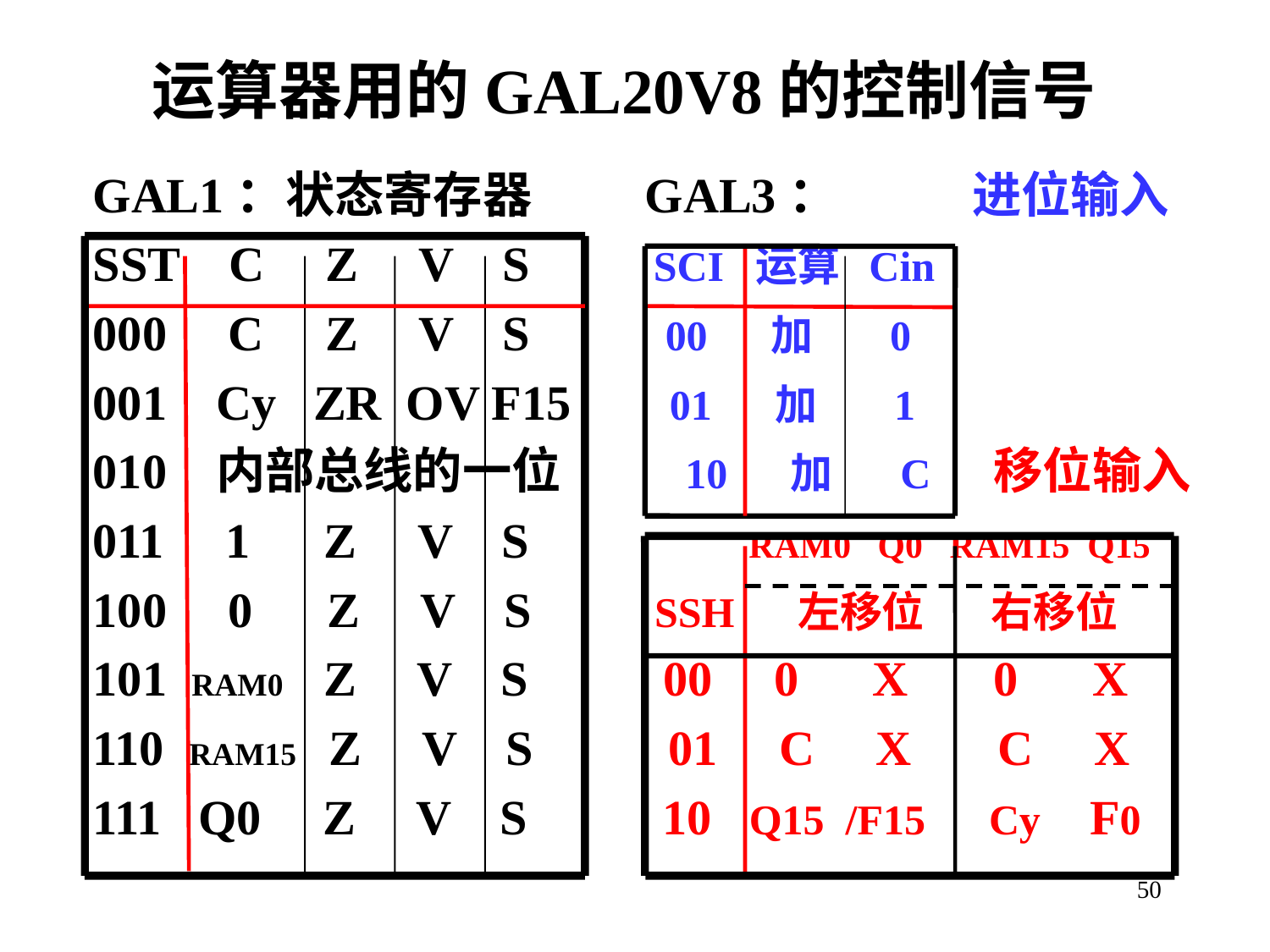

# 运算器用的GAL20V8的控制信号
GAL1：状态寄存器         GAL3：            进位输入
SST    C     Z     V    S          SCI  运算  Cin
000     C     Z     V    S           00     加       0
001    Cy   ZR  OV F15        01     加       1
010   内部总线的一位          10     加      C     移位输入
011     1      Z     V    S                   RAM0   Q0   RAM15  Q15
100     0      Z     V    S          SSH     左移位       右移位
101  RAM0     Z     V    S           00     0      X       0      X
110  RAM15    Z     V    S           01     C     X       C     X
111   Q0     Z     V    S           10   Q15  /F15      Cy    F0

50